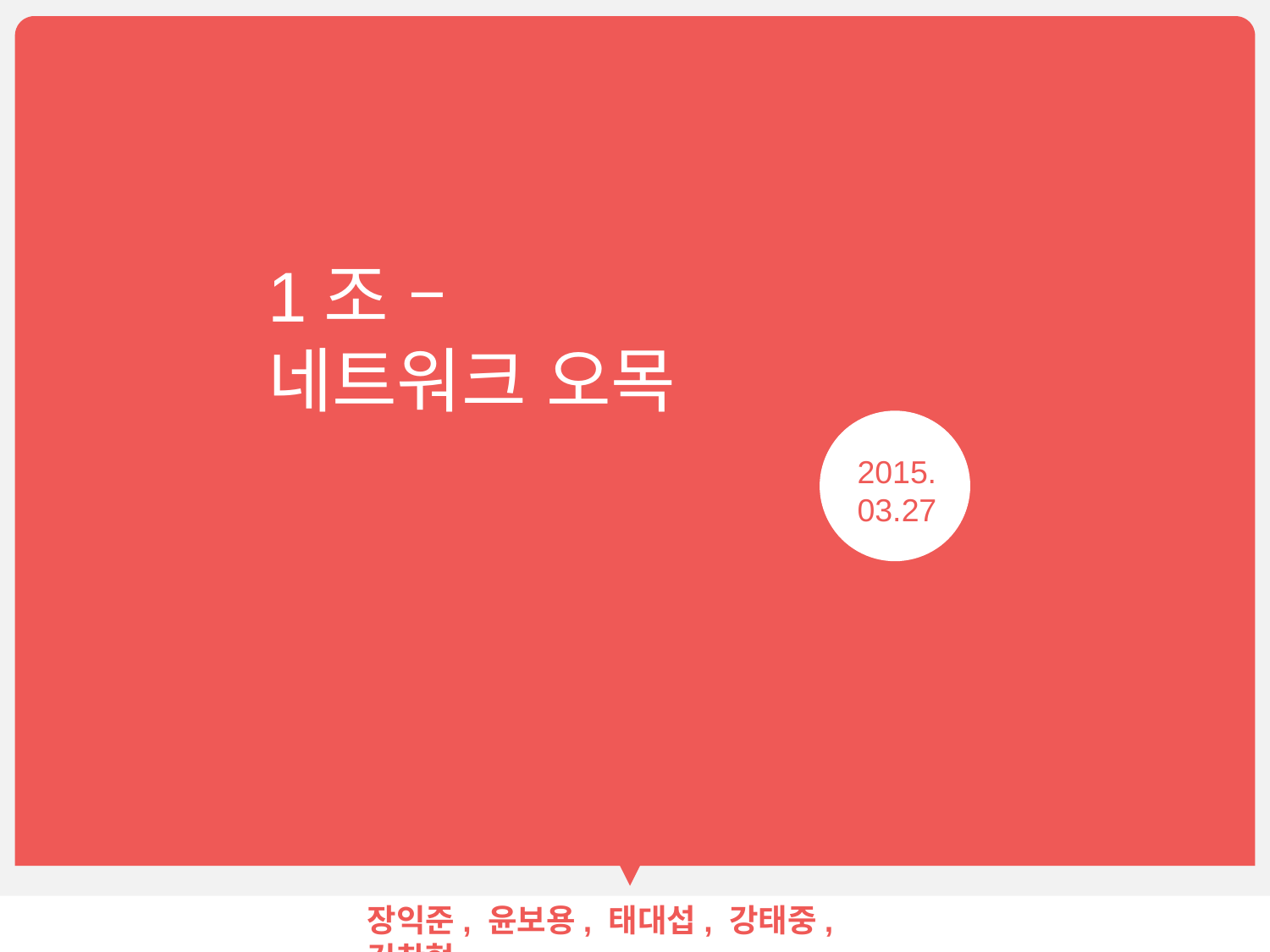

# 1조 – 네트워크 오목

2015. 03.27

장익준, 윤보용, 태대섭, 강태중, 김찬혁